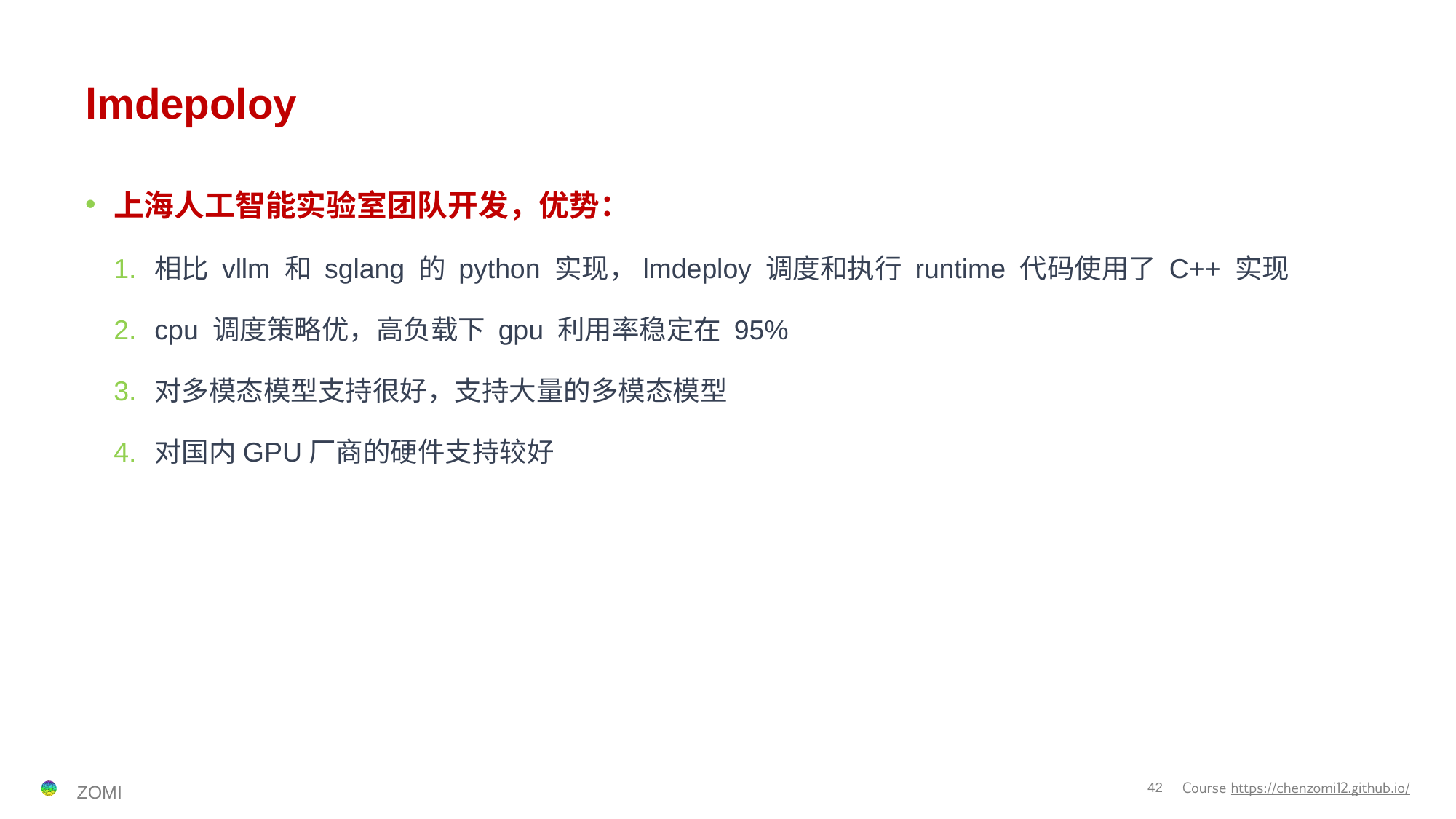

# lmdepoloy
上海人工智能实验室团队开发，优势：
相比 vllm 和 sglang 的 python 实现，lmdeploy 调度和执行 runtime 代码使用了 C++ 实现
cpu 调度策略优，高负载下 gpu 利用率稳定在 95%
对多模态模型支持很好，支持大量的多模态模型
对国内GPU厂商的硬件支持较好